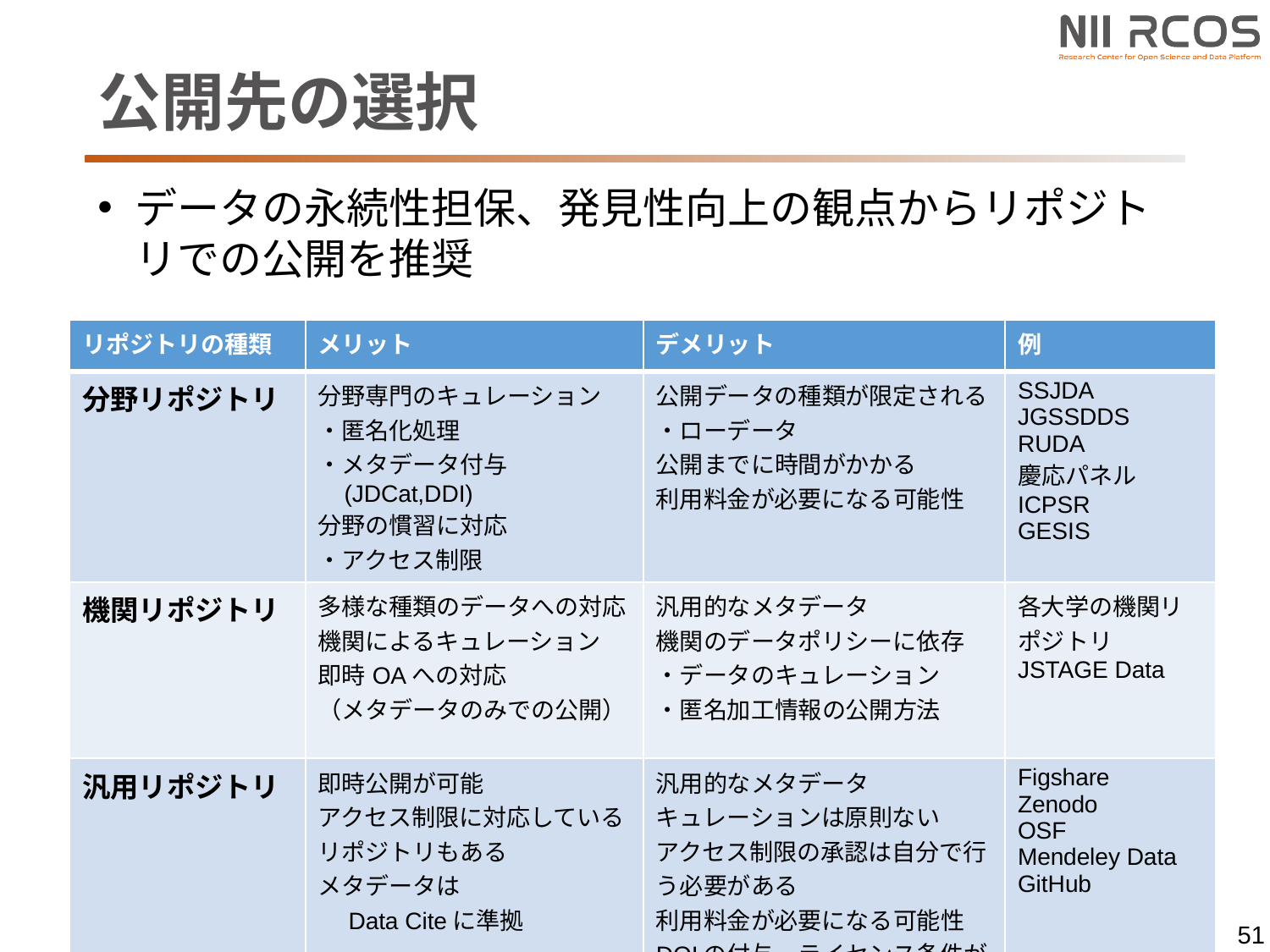

# 公開先の選択
データの永続性担保、発見性向上の観点からリポジトリでの公開を推奨
| リポジトリの種類 | メリット | デメリット | 例 |
| --- | --- | --- | --- |
| 分野リポジトリ | 分野専門のキュレーション ・匿名化処理 ・メタデータ付与 (JDCat,DDI) 分野の慣習に対応 ・アクセス制限 | 公開データの種類が限定される ・ローデータ 公開までに時間がかかる 利用料金が必要になる可能性 | SSJDA JGSSDDS RUDA 慶応パネル ICPSR GESIS |
| 機関リポジトリ | 多様な種類のデータへの対応 機関によるキュレーション 即時OAへの対応 （メタデータのみでの公開） | 汎用的なメタデータ 機関のデータポリシーに依存 ・データのキュレーション ・匿名加工情報の公開方法 | 各大学の機関リポジトリ JSTAGE Data |
| 汎用リポジトリ | 即時公開が可能 アクセス制限に対応しているリポジトリもある メタデータは 　Data Citeに準拠 | 汎用的なメタデータ キュレーションは原則ない アクセス制限の承認は自分で行う必要がある 利用料金が必要になる可能性 DOIの付与、ライセンス条件が固定されている | Figshare Zenodo OSF Mendeley Data GitHub |
51